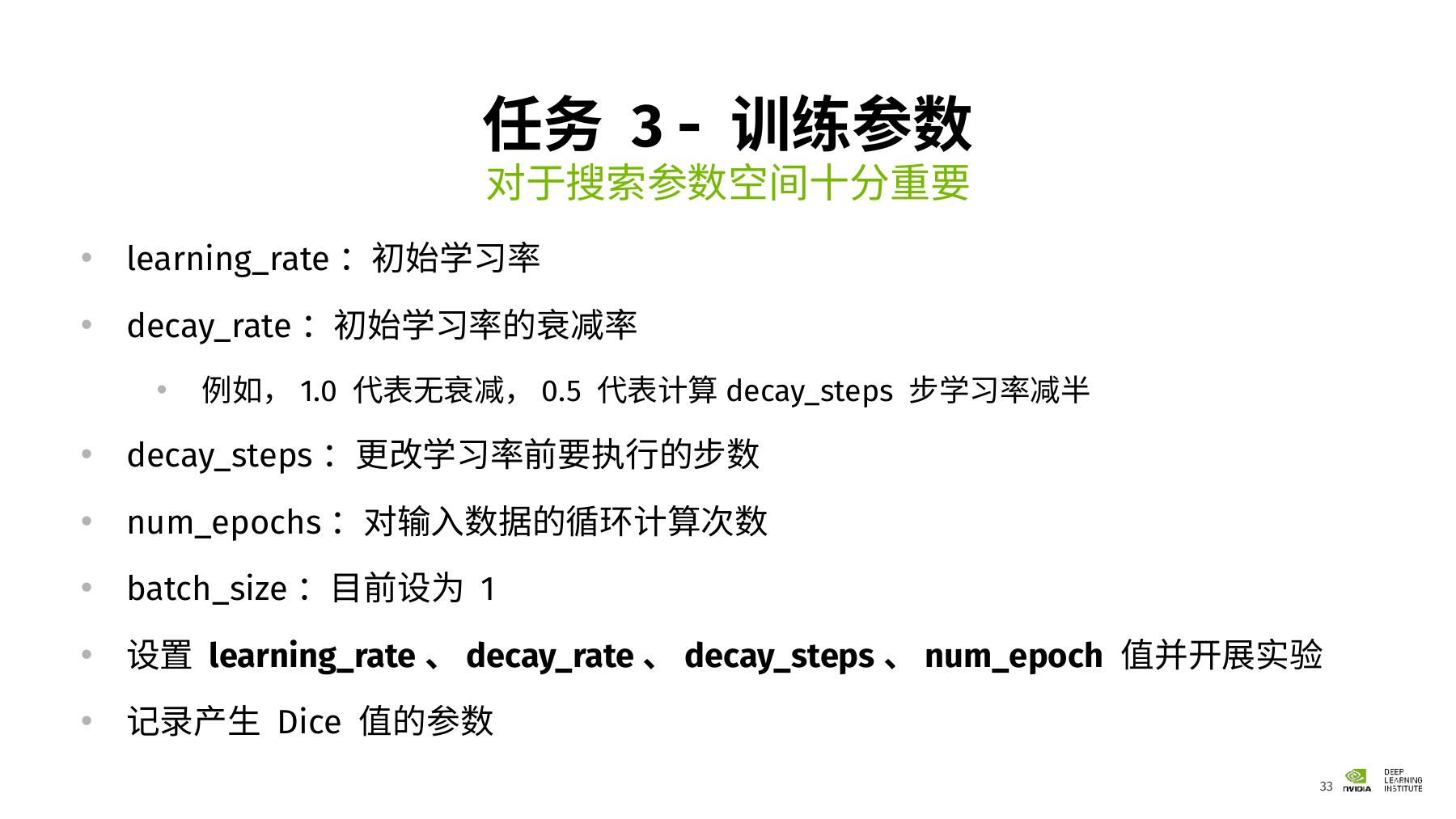

# 任务 3 - 训练参数
对于搜索参数空间十分重要
learning_rate：初始学习率
decay_rate：初始学习率的衰减率
例如，1.0 代表无衰减，0.5 代表计算decay_steps 步学习率减半
decay_steps：更改学习率前要执行的步数
num_epochs：对输入数据的循环计算次数
batch_size：目前设为 1
设置 learning_rate、decay_rate、decay_steps、num_epoch 值并开展实验
记录产生 Dice 值的参数